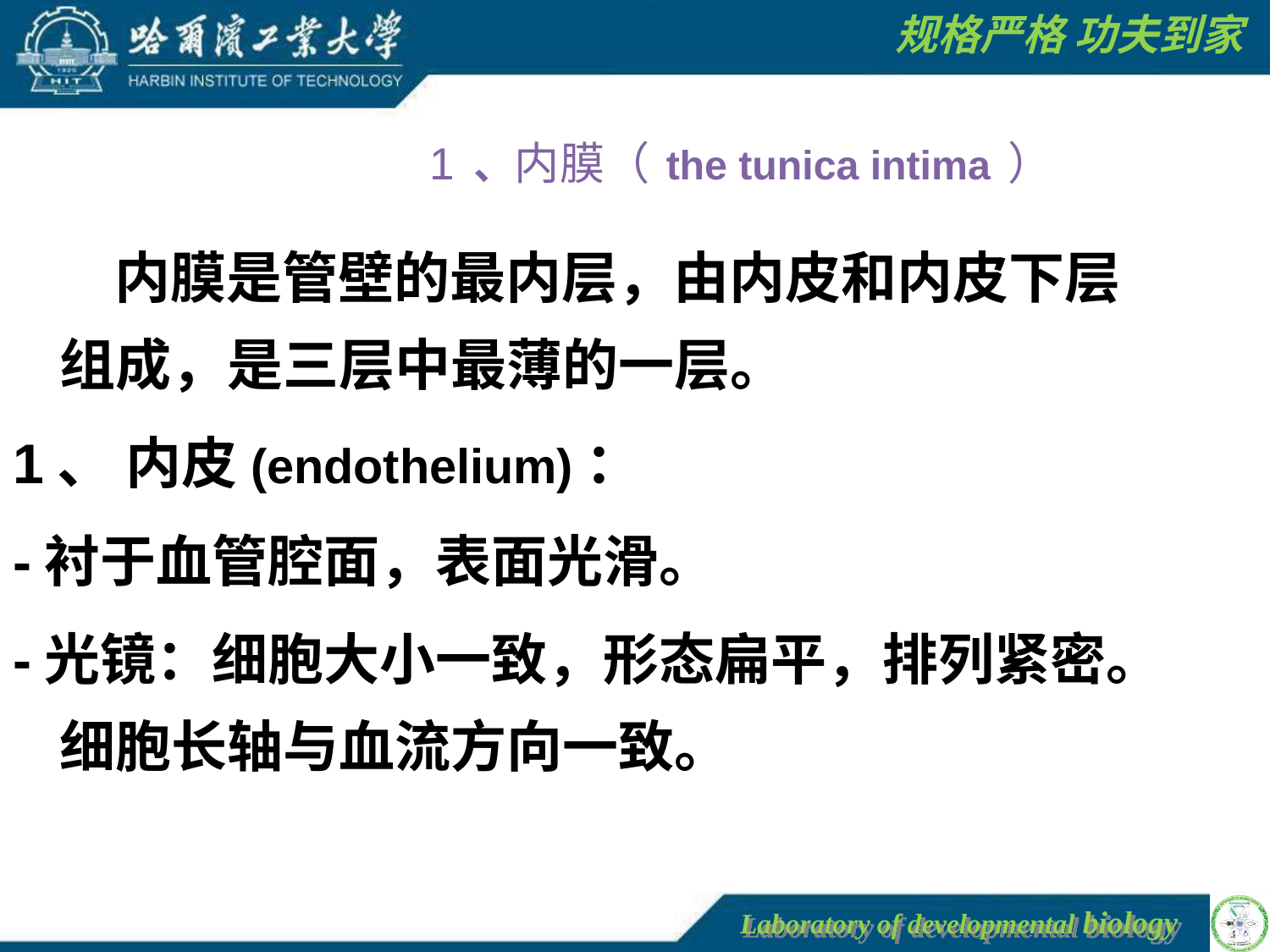

1 、内膜（ the tunica intima ）
       内膜是管壁的最内层，由内皮和内皮下层组成，是三层中最薄的一层。
1、 内皮(endothelium)：
-衬于血管腔面，表面光滑。
-光镜：细胞大小一致，形态扁平，排列紧密。细胞长轴与血流方向一致。